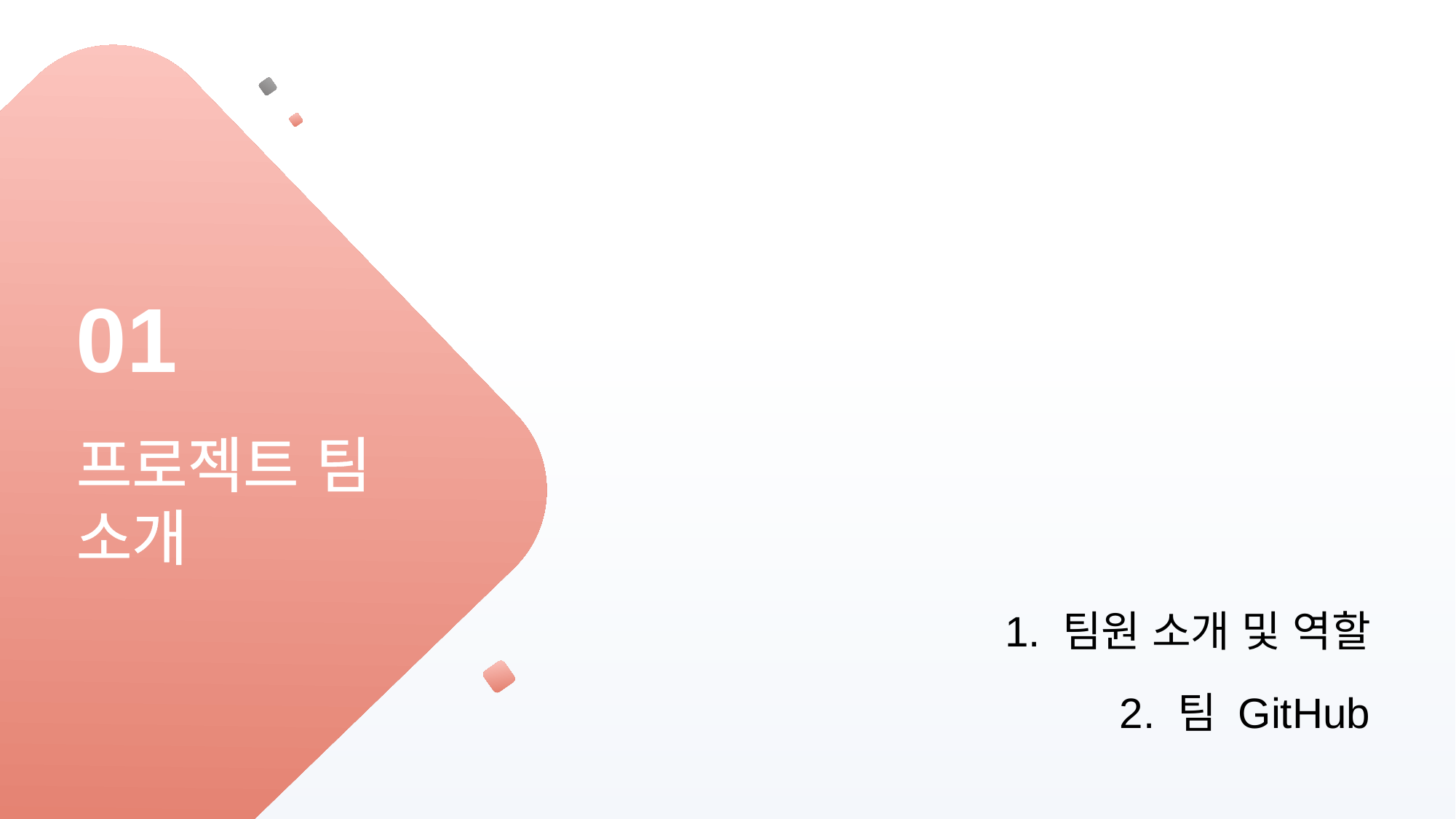

01
프로젝트 팀 소개
1. 팀원 소개 및 역할
2. 팀 GitHub